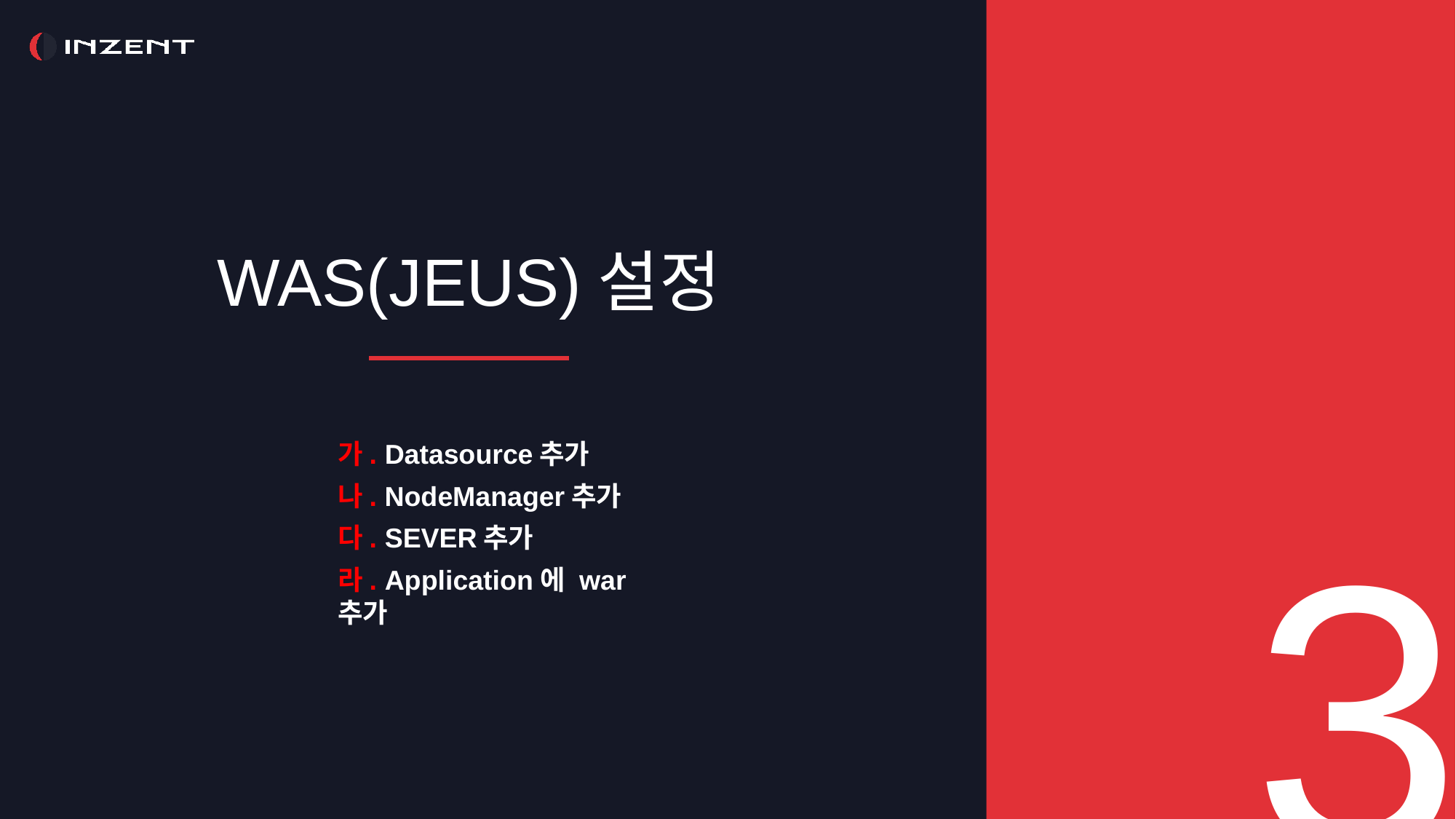

WAS(JEUS)설정
가. Datasource추가
나. NodeManager추가
다. SEVER추가
라. Application에 war추가